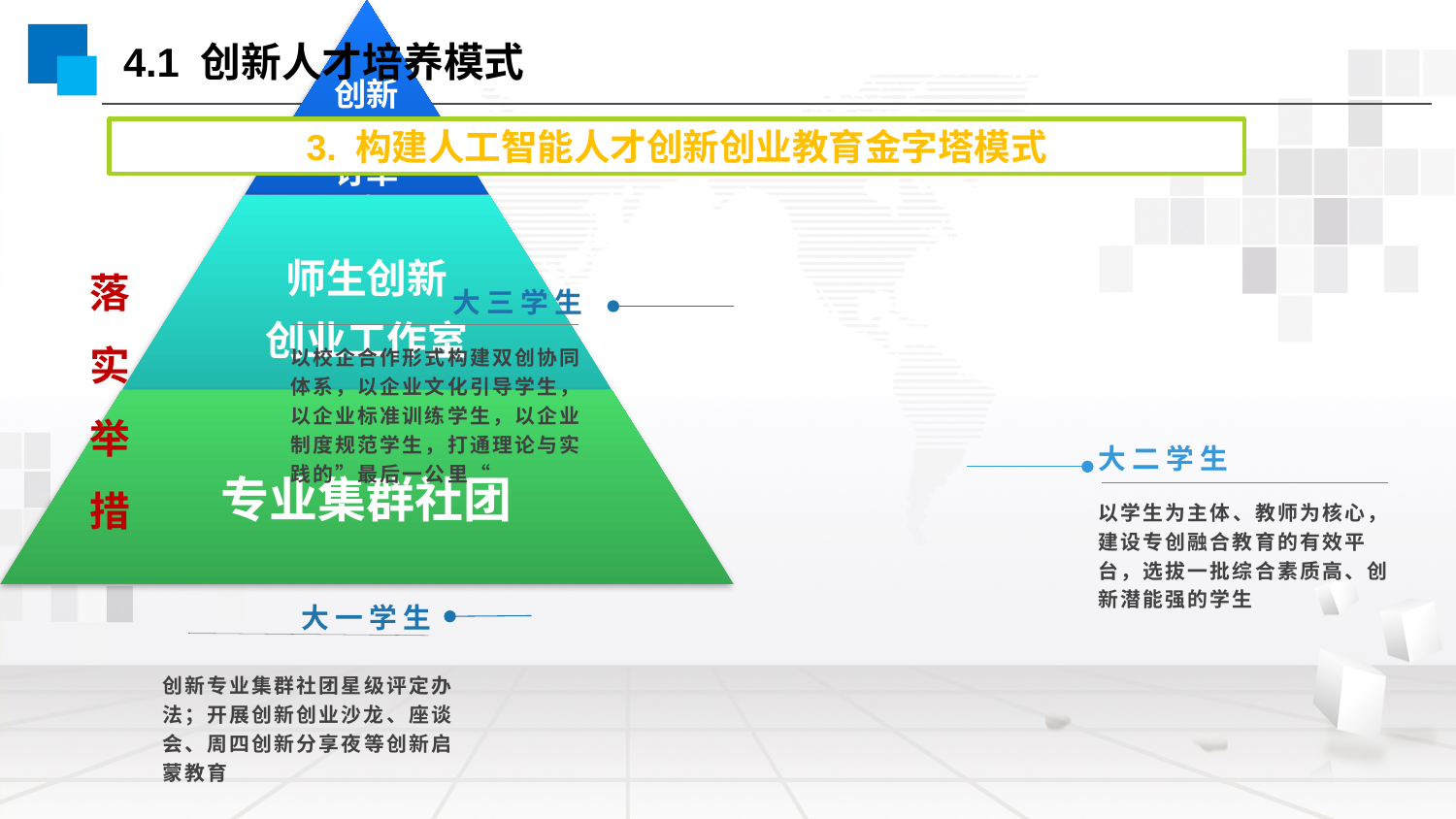

4.1 创新人才培养模式
3. 构建人工智能人才创新创业教育金字塔模式

创新
创业
订单班
师生创新
创业工作室
专业集群社团
落实
举措
大三学生
以校企合作形式构建双创协同体系，以企业文化引导学生，以企业标准训练学生，以企业制度规范学生，打通理论与实践的”最后一公里“
大二学生
以学生为主体、教师为核心，建设专创融合教育的有效平台，选拔一批综合素质高、创新潜能强的学生
大一学生
创新专业集群社团星级评定办法；开展创新创业沙龙、座谈会、周四创新分享夜等创新启蒙教育